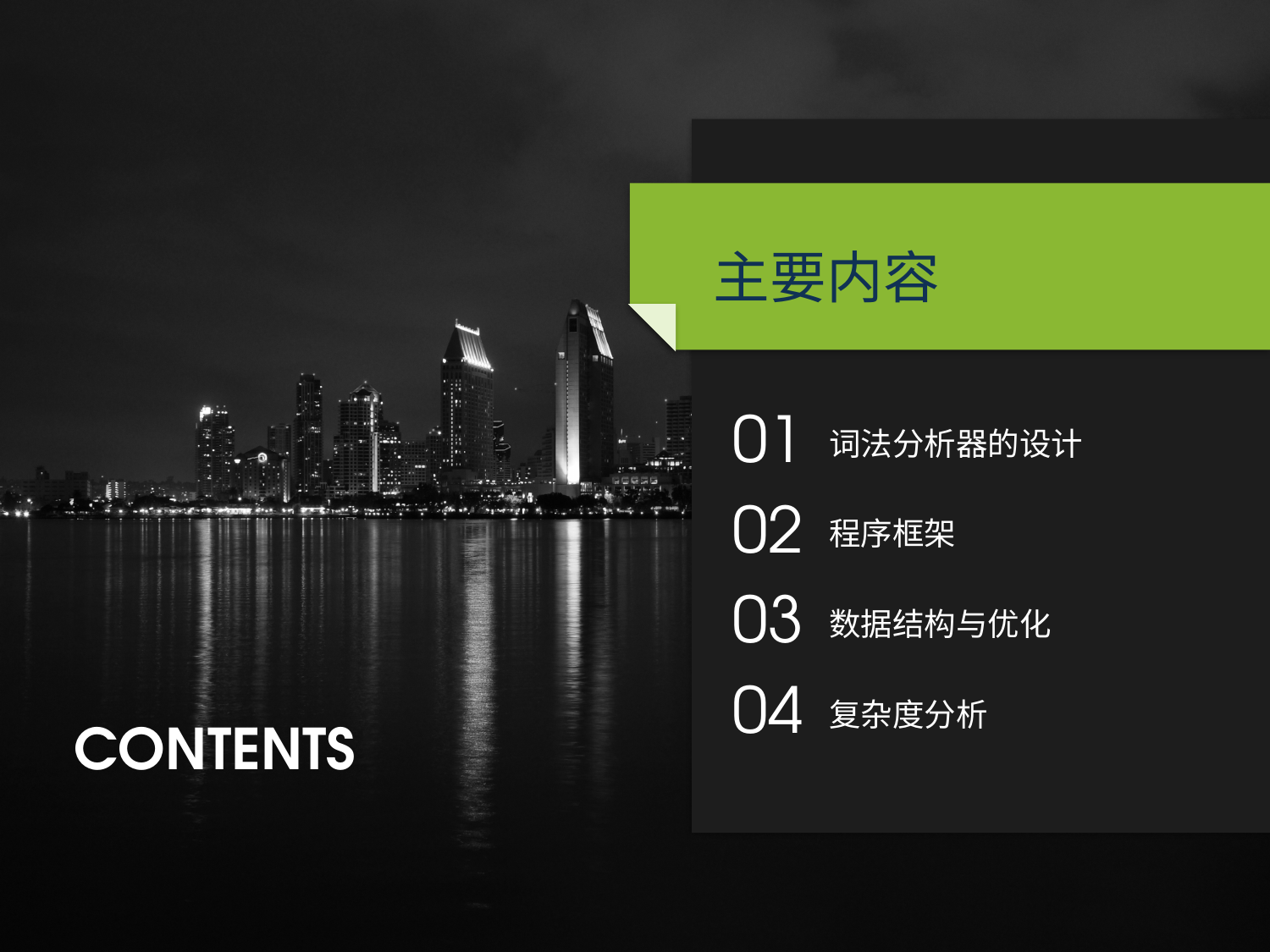

主要内容
01
词法分析器的设计
02
程序框架
03
数据结构与优化

04
复杂度分析
CONTENTS